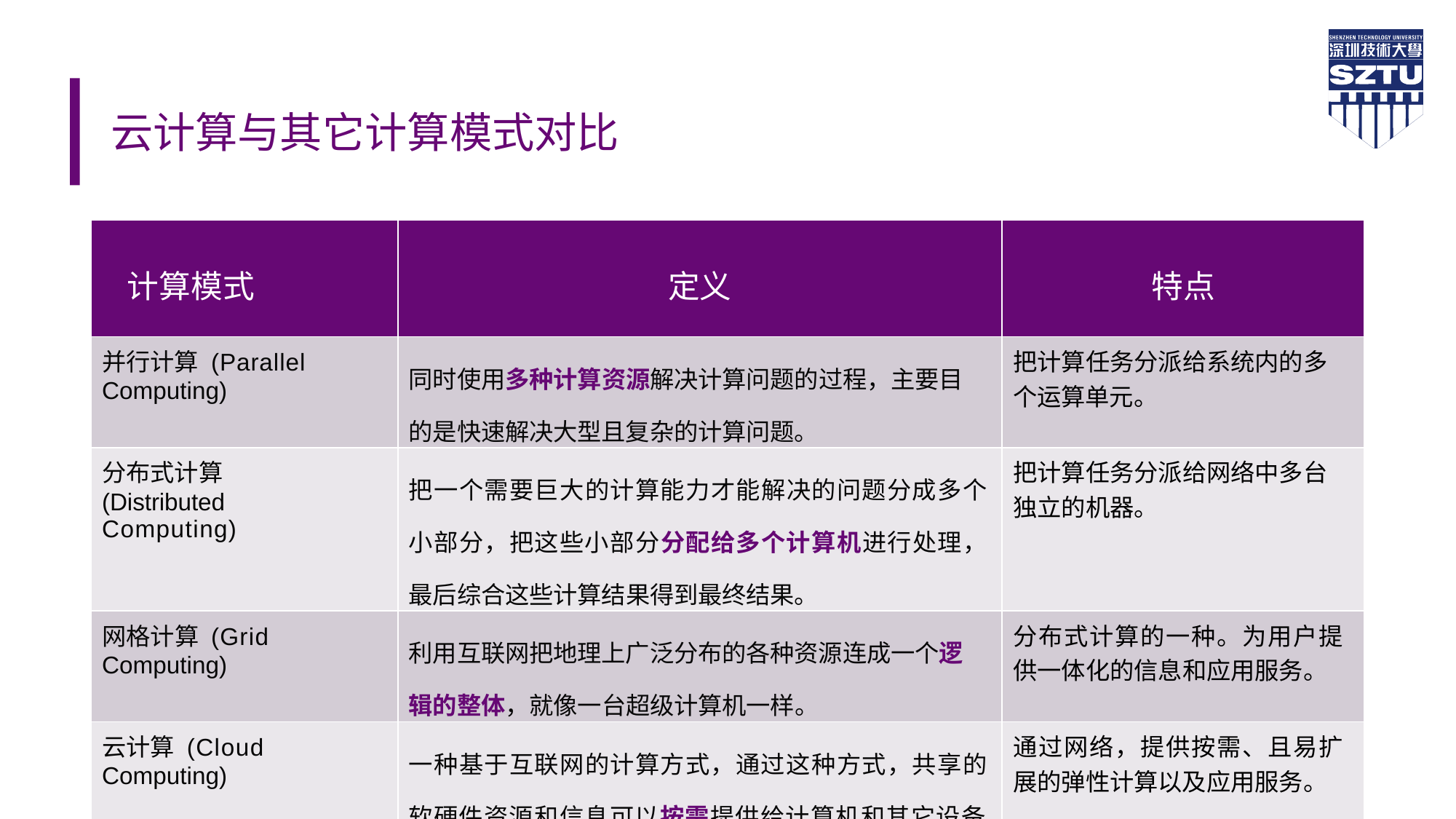

# 云计算与其它计算模式对比
| 计算模式 | 定义 | 特点 |
| --- | --- | --- |
| 并行计算 (Parallel Computing) | 同时使用多种计算资源解决计算问题的过程，主要目的是快速解决大型且复杂的计算问题。 | 把计算任务分派给系统内的多个运算单元。 |
| 分布式计算 (Distributed Computing) | 把一个需要巨大的计算能力才能解决的问题分成多个小部分，把这些小部分分配给多个计算机进行处理，最后综合这些计算结果得到最终结果。 | 把计算任务分派给网络中多台独立的机器。 |
| 网格计算 (Grid Computing) | 利用互联网把地理上广泛分布的各种资源连成一个逻辑的整体，就像一台超级计算机一样。 | 分布式计算的一种。为用户提供一体化的信息和应用服务。 |
| 云计算 (Cloud Computing) | 一种基于互联网的计算方式，通过这种方式，共享的软硬件资源和信息可以按需提供给计算机和其它设备。 | 通过网络，提供按需、且易扩展的弹性计算以及应用服务。 |